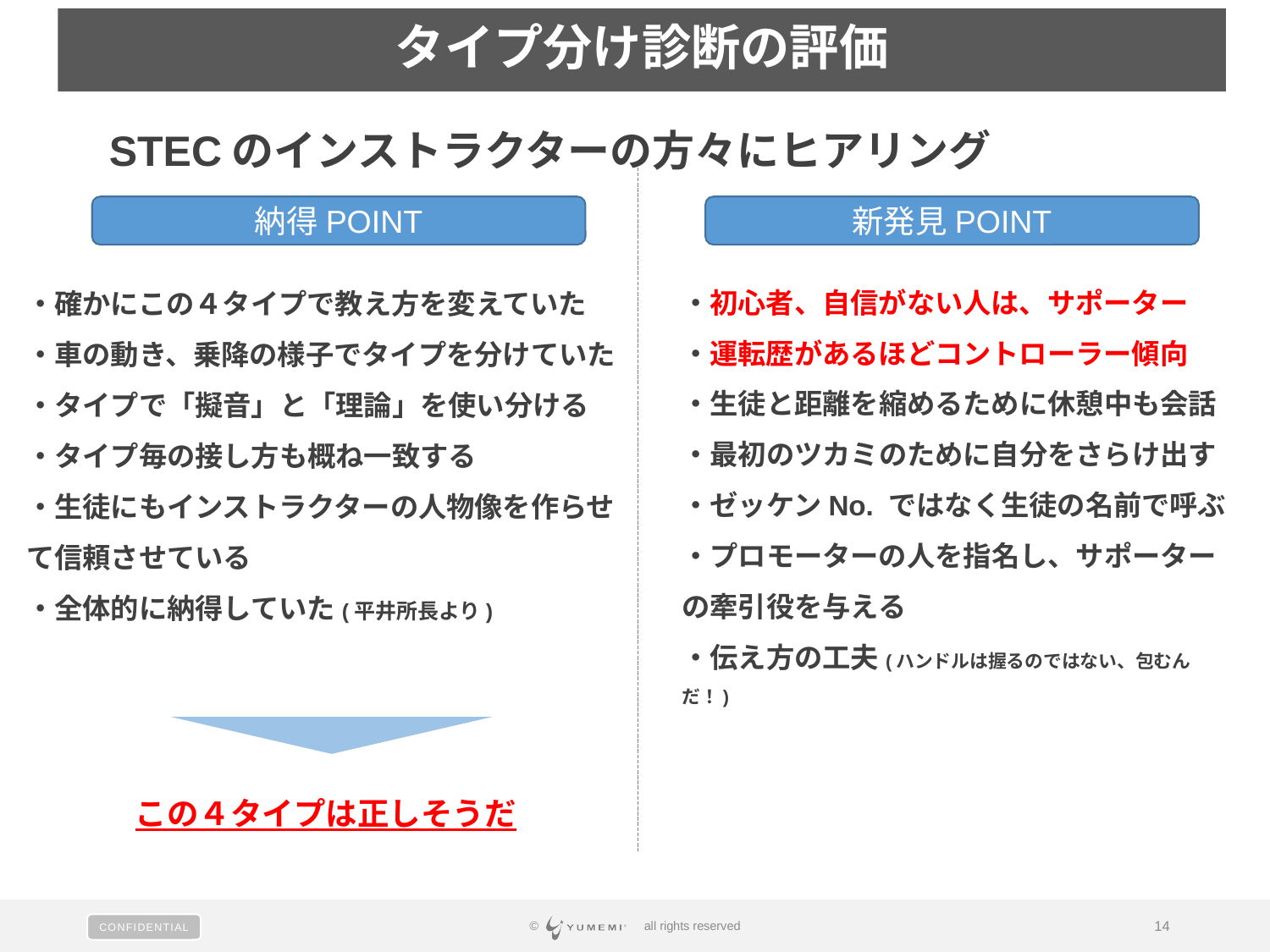

タイプ分け診断の評価
STECのインストラクターの方々にヒアリング
納得POINT
新発見POINT
・確かにこの４タイプで教え方を変えていた
・車の動き、乗降の様子でタイプを分けていた
・タイプで「擬音」と「理論」を使い分ける
・タイプ毎の接し方も概ね一致する
・生徒にもインストラクターの人物像を作らせて信頼させている
・全体的に納得していた(平井所長より)
・初心者、自信がない人は、サポーター
・運転歴があるほどコントローラー傾向
・生徒と距離を縮めるために休憩中も会話
・最初のツカミのために自分をさらけ出す
・ゼッケンNo. ではなく生徒の名前で呼ぶ
・プロモーターの人を指名し、サポーターの牽引役を与える
・伝え方の工夫(ハンドルは握るのではない、包むんだ！)

この４タイプは正しそうだ
©                         　 all rights reserved
14